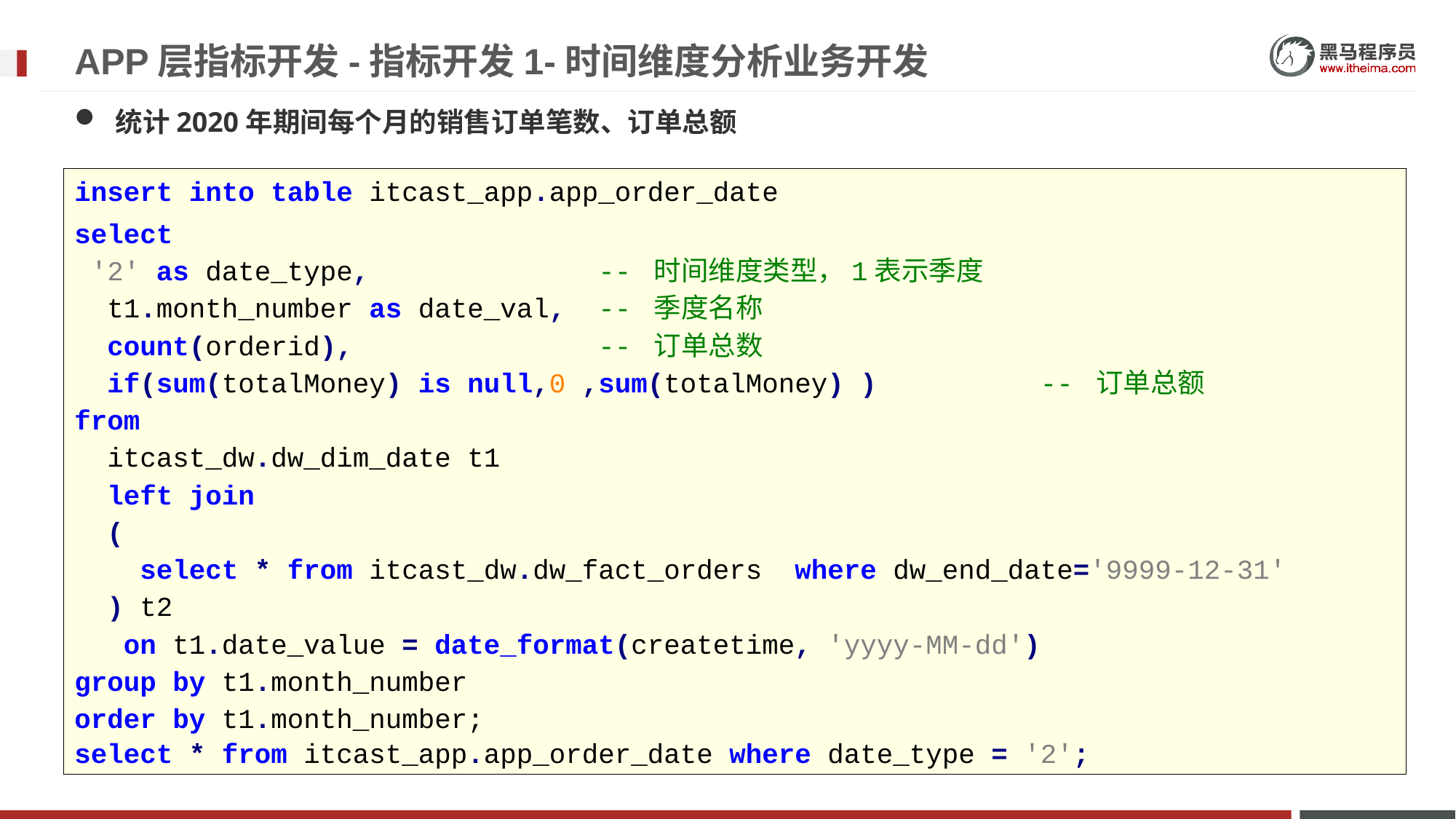

# APP层指标开发-指标开发1-时间维度分析业务开发
统计2020年期间每个月的销售订单笔数、订单总额
insert into table itcast_app.app_order_date
select
 '2' as date_type,              -- 时间维度类型，1表示季度
  t1.month_number as date_val,  -- 季度名称
  count(orderid),               -- 订单总数
  if(sum(totalMoney) is null,0 ,sum(totalMoney) )          -- 订单总额
from
  itcast_dw.dw_dim_date t1
  left join
  (
    select * from itcast_dw.dw_fact_orders  where dw_end_date='9999-12-31'
  ) t2
   on t1.date_value = date_format(createtime, 'yyyy-MM-dd')
group by t1.month_number
order by t1.month_number;
select * from itcast_app.app_order_date where date_type = '2';